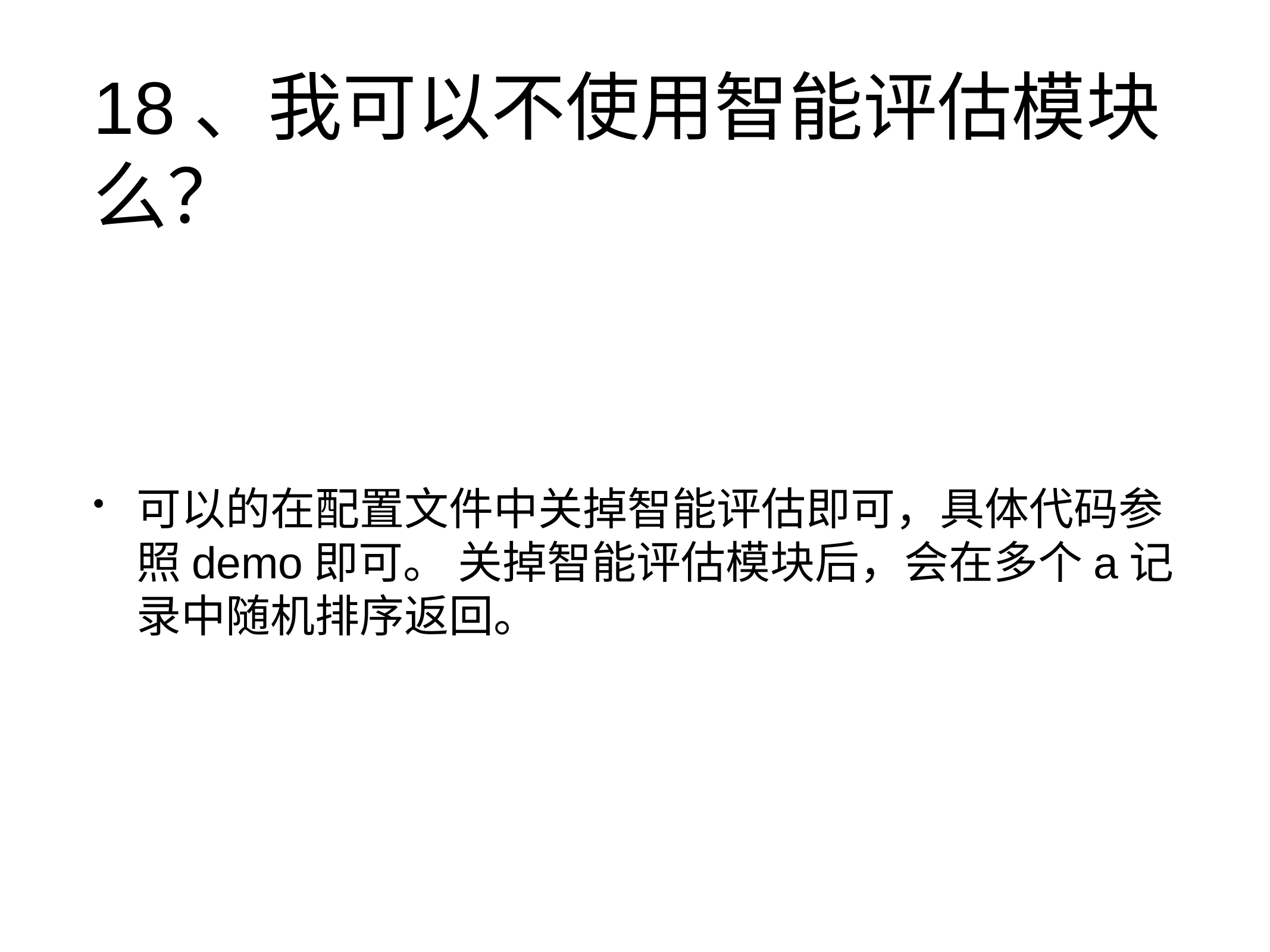

# 18、我可以不使用智能评估模块么？
可以的在配置文件中关掉智能评估即可，具体代码参照demo即可。 关掉智能评估模块后，会在多个a记录中随机排序返回。